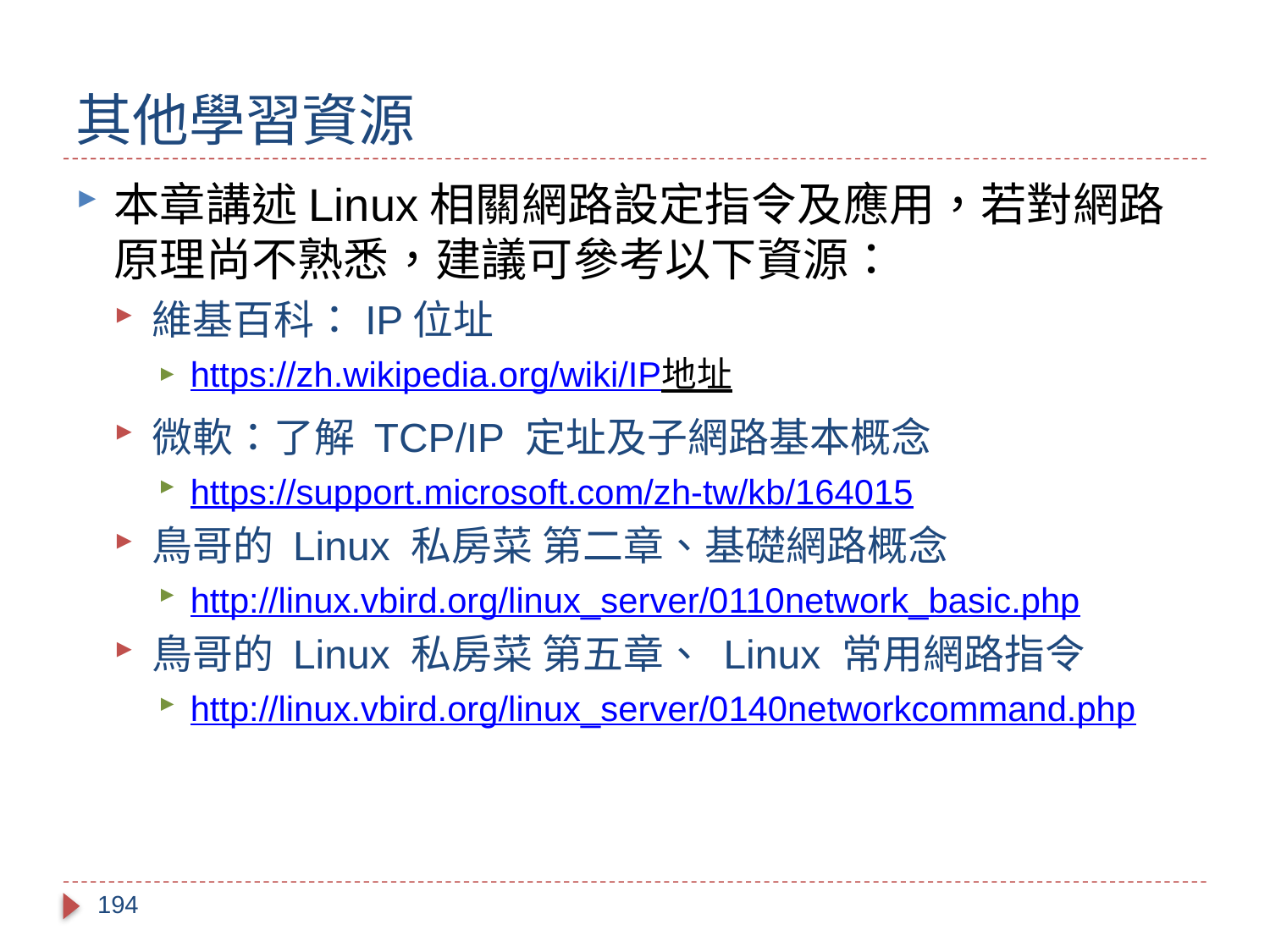

# 其他學習資源
本章講述Linux相關網路設定指令及應用，若對網路原理尚不熟悉，建議可參考以下資源：
維基百科：IP位址
https://zh.wikipedia.org/wiki/IP地址
微軟：了解 TCP/IP 定址及子網路基本概念
https://support.microsoft.com/zh-tw/kb/164015
鳥哥的 Linux 私房菜 第二章、基礎網路概念
http://linux.vbird.org/linux_server/0110network_basic.php
鳥哥的 Linux 私房菜 第五章、 Linux 常用網路指令
http://linux.vbird.org/linux_server/0140networkcommand.php
194